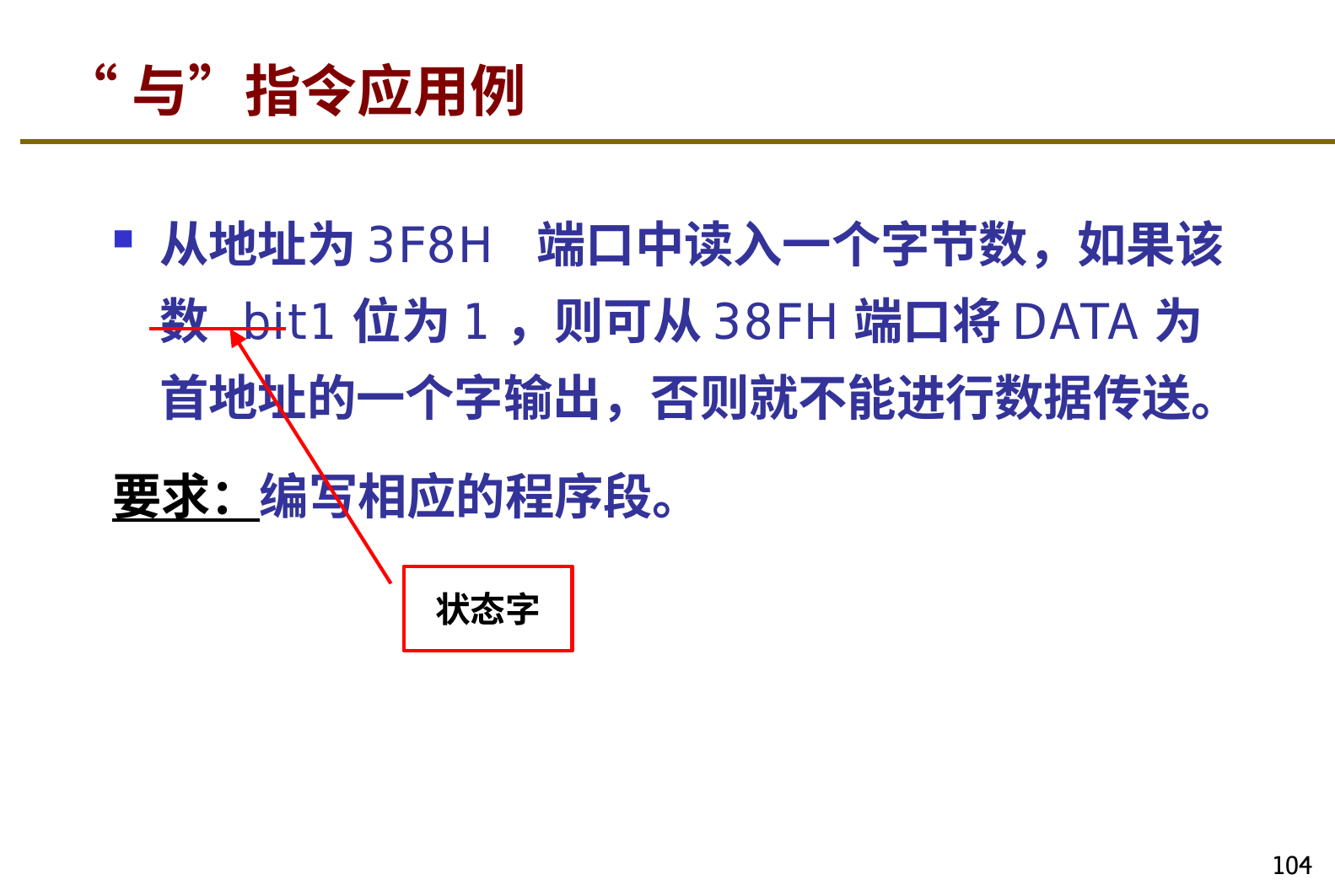

# “与”指令应用例
从地址为3F8H  端口中读入一个字节数，如果该数  bit1位为1，则可从38FH端口将DATA为首地址的一个字输出，否则就不能进行数据传送。
要求：编写相应的程序段。
状态字
104